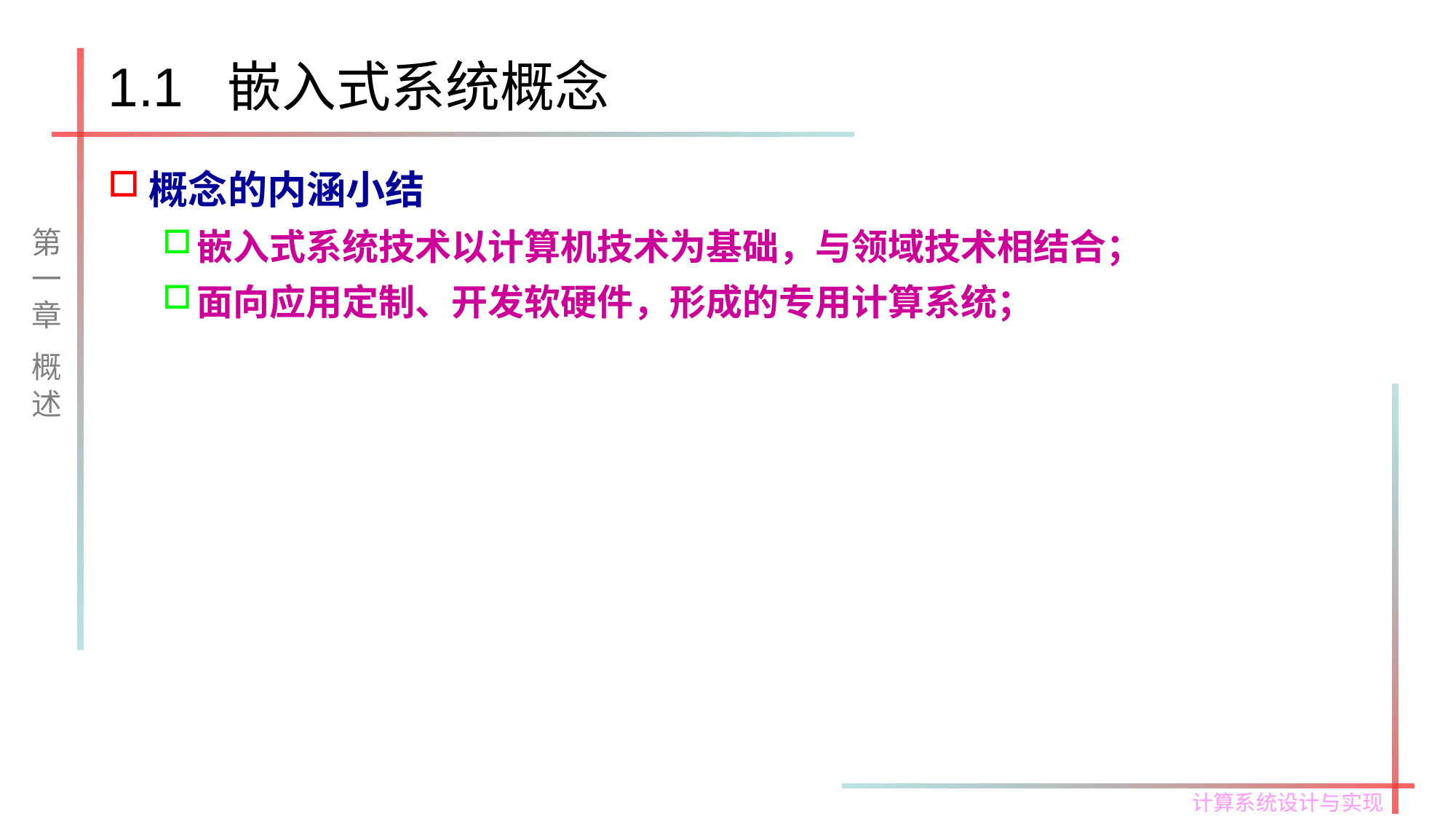

# 1.1  嵌入式系统概念
概念的内涵小结
嵌入式系统技术以计算机技术为基础，与领域技术相结合；
面向应用定制、开发软硬件，形成的专用计算系统；
第一章
概述